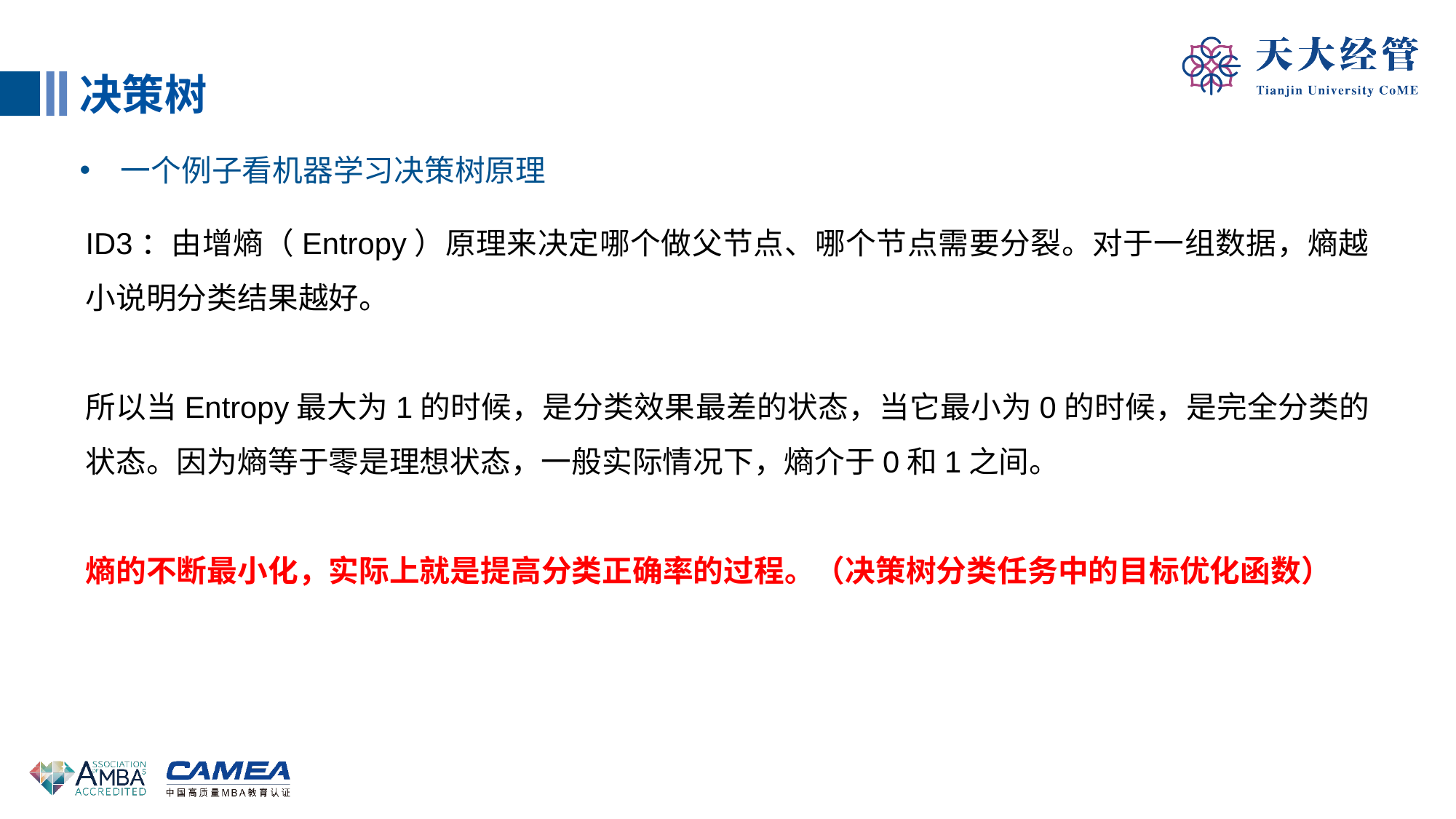

决策树

一个例子看机器学习决策树原理
ID3：由增熵（Entropy）原理来决定哪个做父节点、哪个节点需要分裂。对于一组数据，熵越小说明分类结果越好。

所以当Entropy最大为1的时候，是分类效果最差的状态，当它最小为0的时候，是完全分类的状态。因为熵等于零是理想状态，一般实际情况下，熵介于0和1之间。

熵的不断最小化，实际上就是提高分类正确率的过程。（决策树分类任务中的目标优化函数）